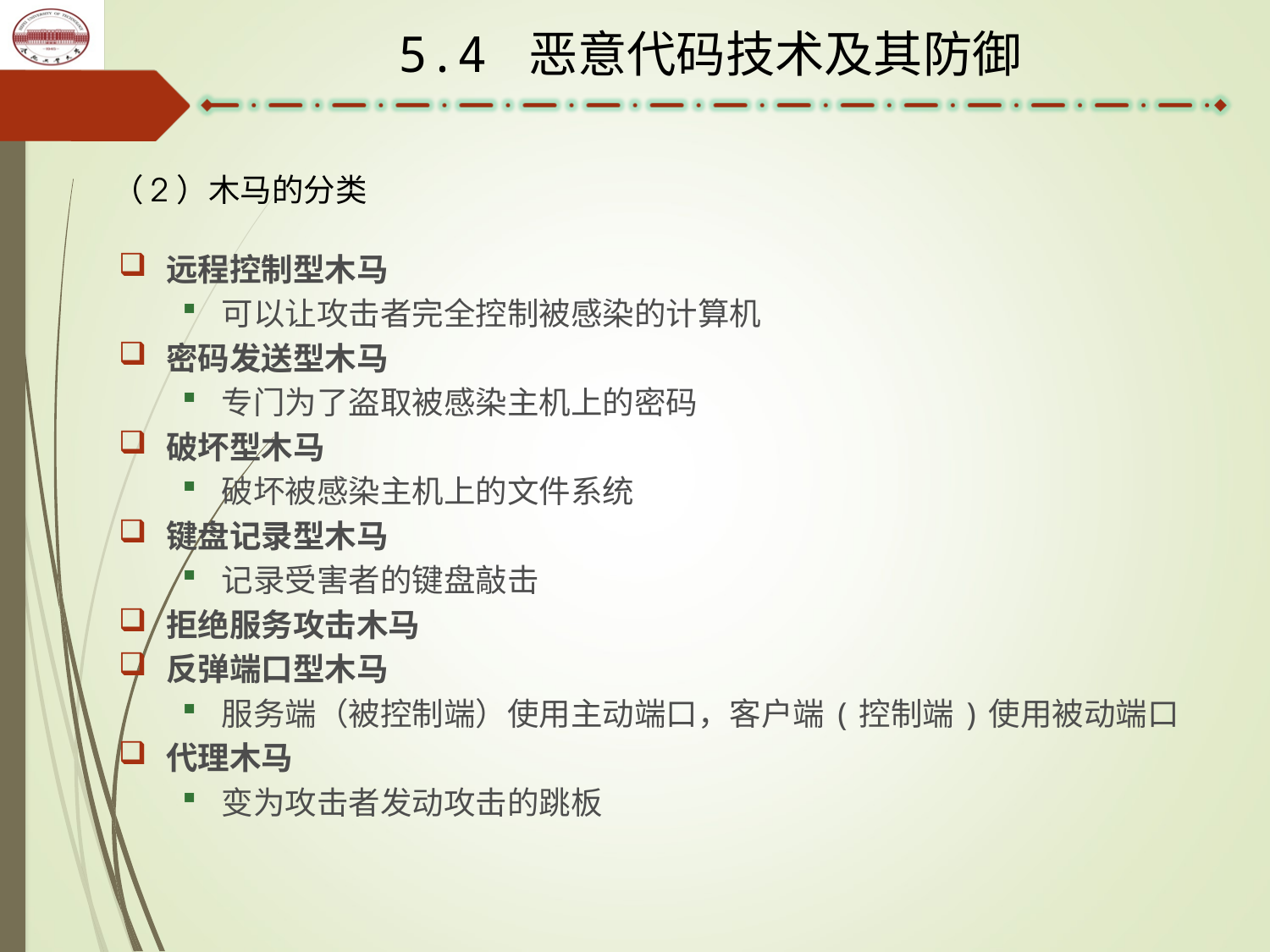

5.4 恶意代码技术及其防御
（2）木马的分类
远程控制型木马
可以让攻击者完全控制被感染的计算机
密码发送型木马
专门为了盗取被感染主机上的密码
破坏型木马
破坏被感染主机上的文件系统
键盘记录型木马
记录受害者的键盘敲击
拒绝服务攻击木马
反弹端口型木马
服务端（被控制端）使用主动端口，客户端(控制端)使用被动端口
代理木马
变为攻击者发动攻击的跳板